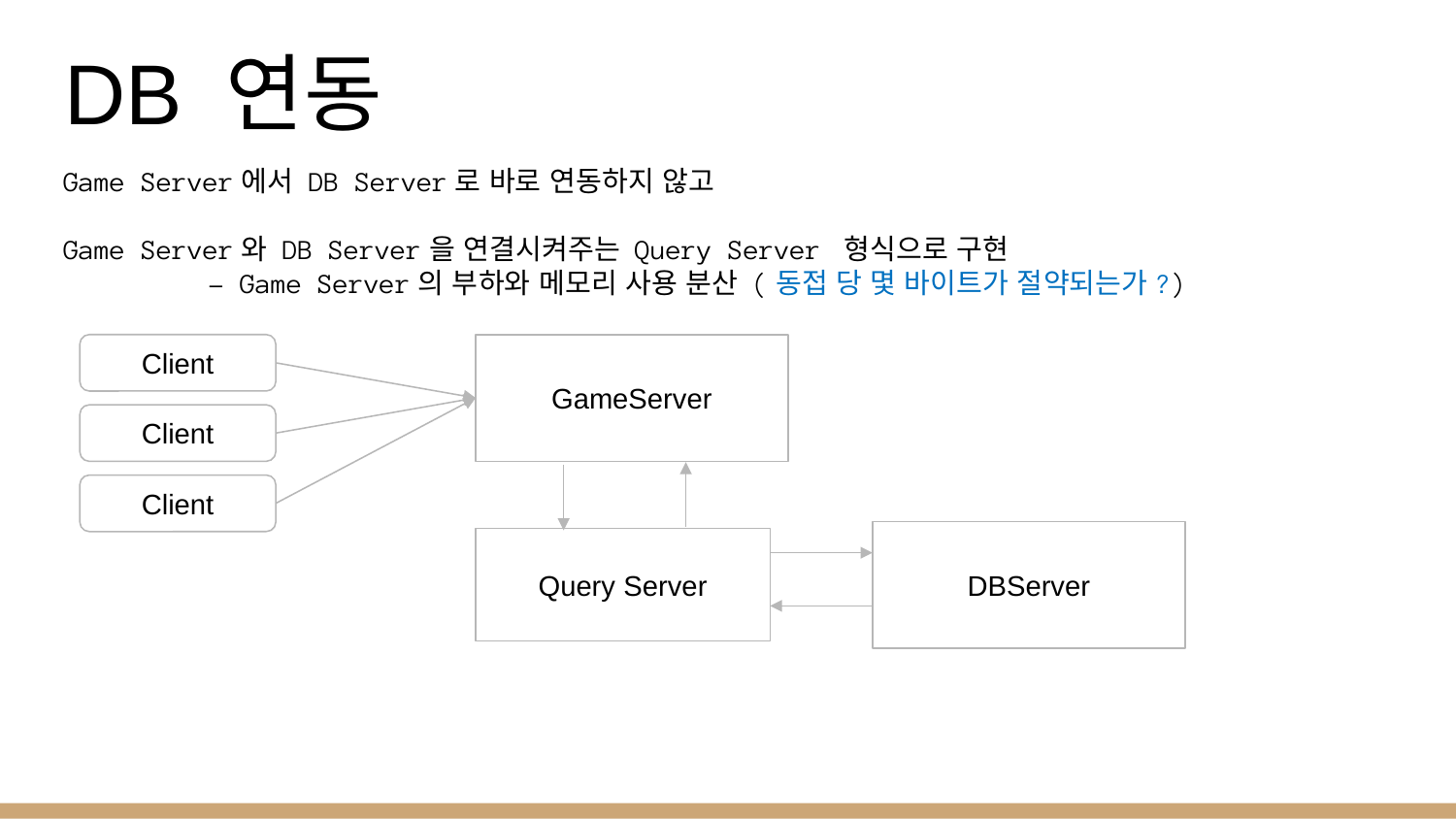

# DB 연동
Game Server에서 DB Server로 바로 연동하지 않고

Game Server와 DB Server을 연결시켜주는 Query Server 형식으로 구현
	- Game Server의 부하와 메모리 사용 분산 (동접 당 몇 바이트가 절약되는가?)
GameServer
Client
Client
Client
DBServer
Query Server